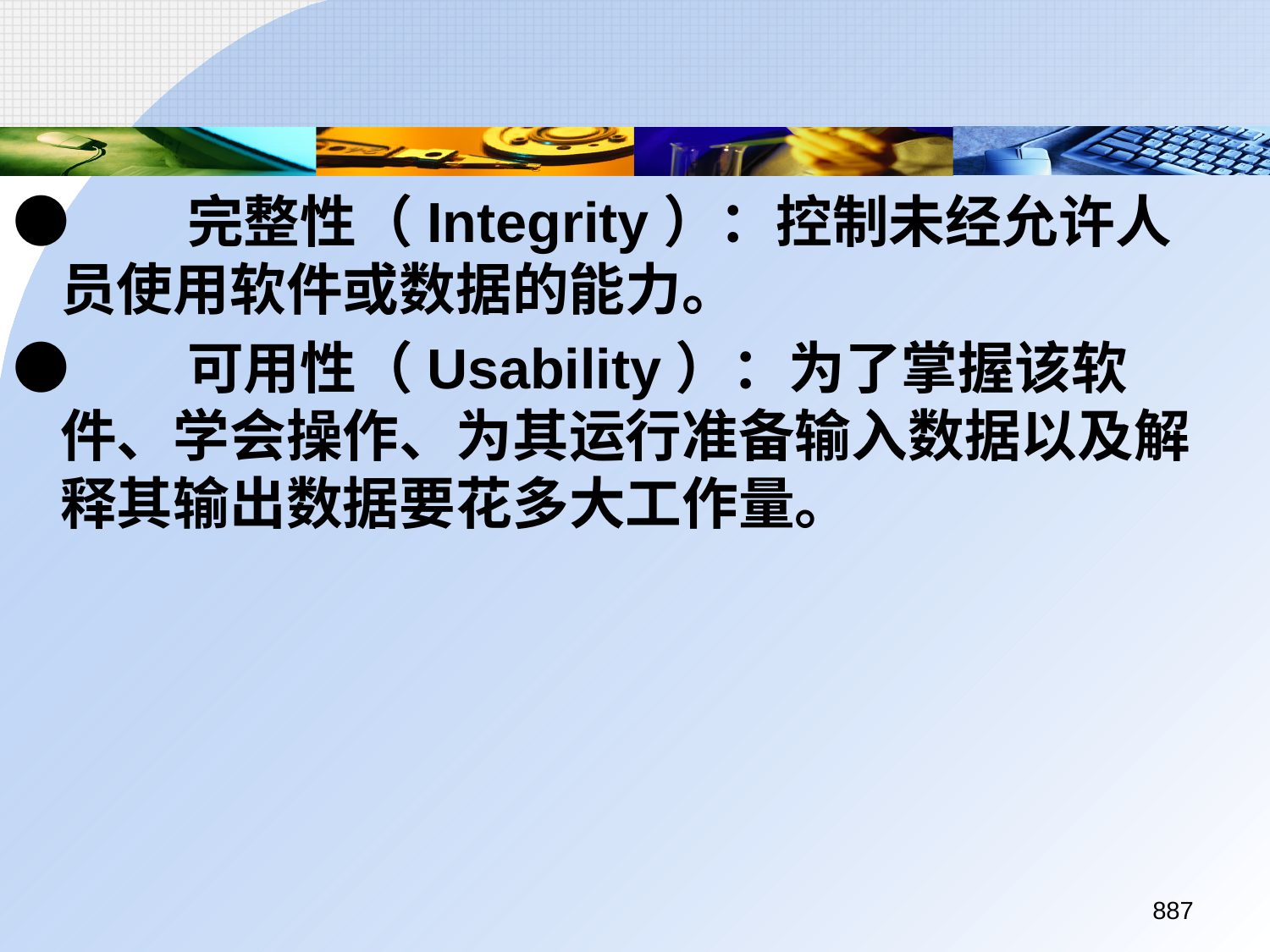

●	完整性（Integrity）：控制未经允许人员使用软件或数据的能力。
●	可用性（Usability）：为了掌握该软件、学会操作、为其运行准备输入数据以及解释其输出数据要花多大工作量。

887